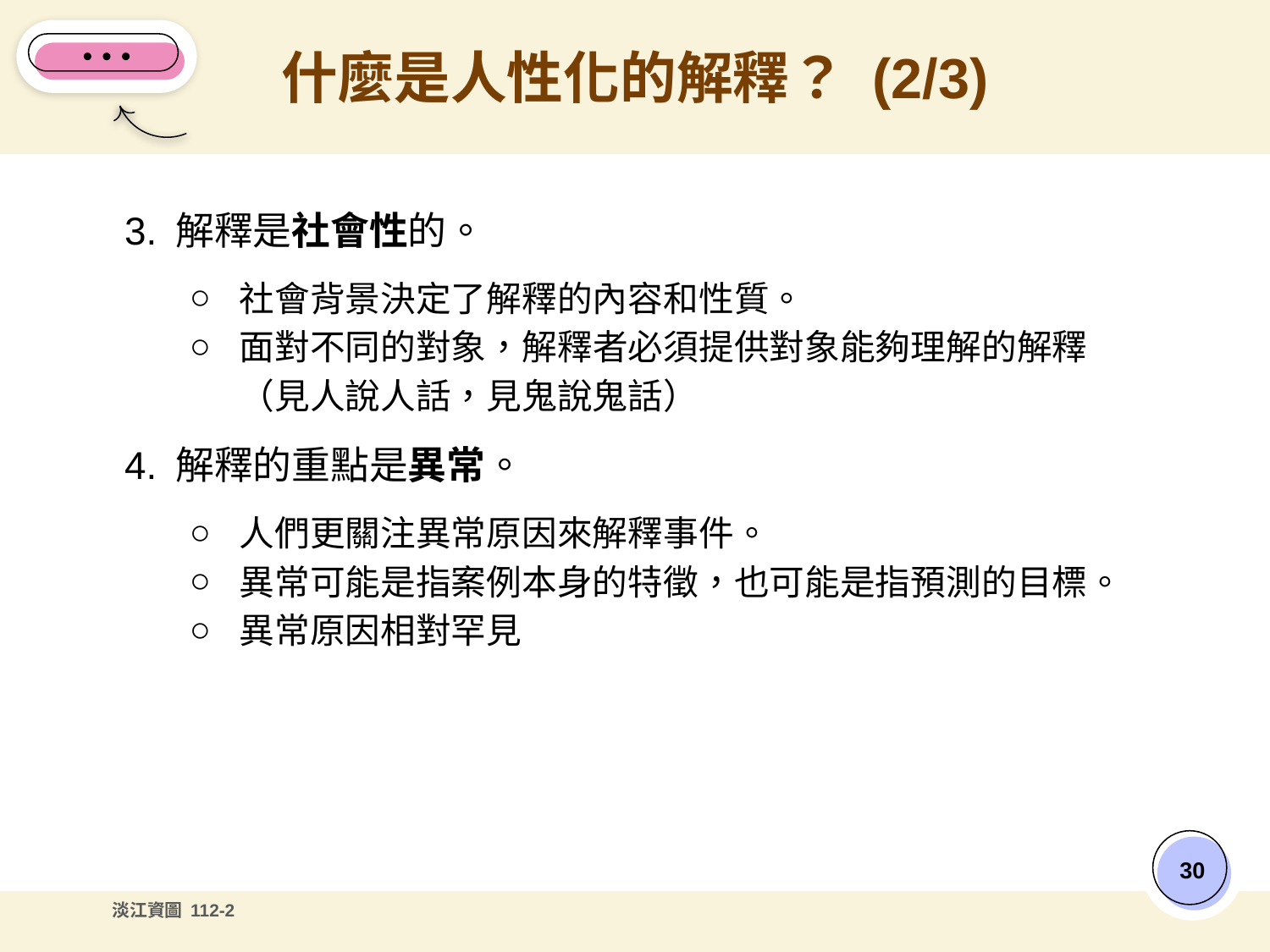

# 什麼是人性化的解釋？ (2/3)
解釋是社會性的。
社會背景決定了解釋的內容和性質。
面對不同的對象，解釋者必須提供對象能夠理解的解釋
（見人說人話，見鬼說鬼話）
解釋的重點是異常。
⼈們更關注異常原因來解釋事件。
異常可能是指案例本身的特徵，也可能是指預測的目標。
異常原因相對罕見
30